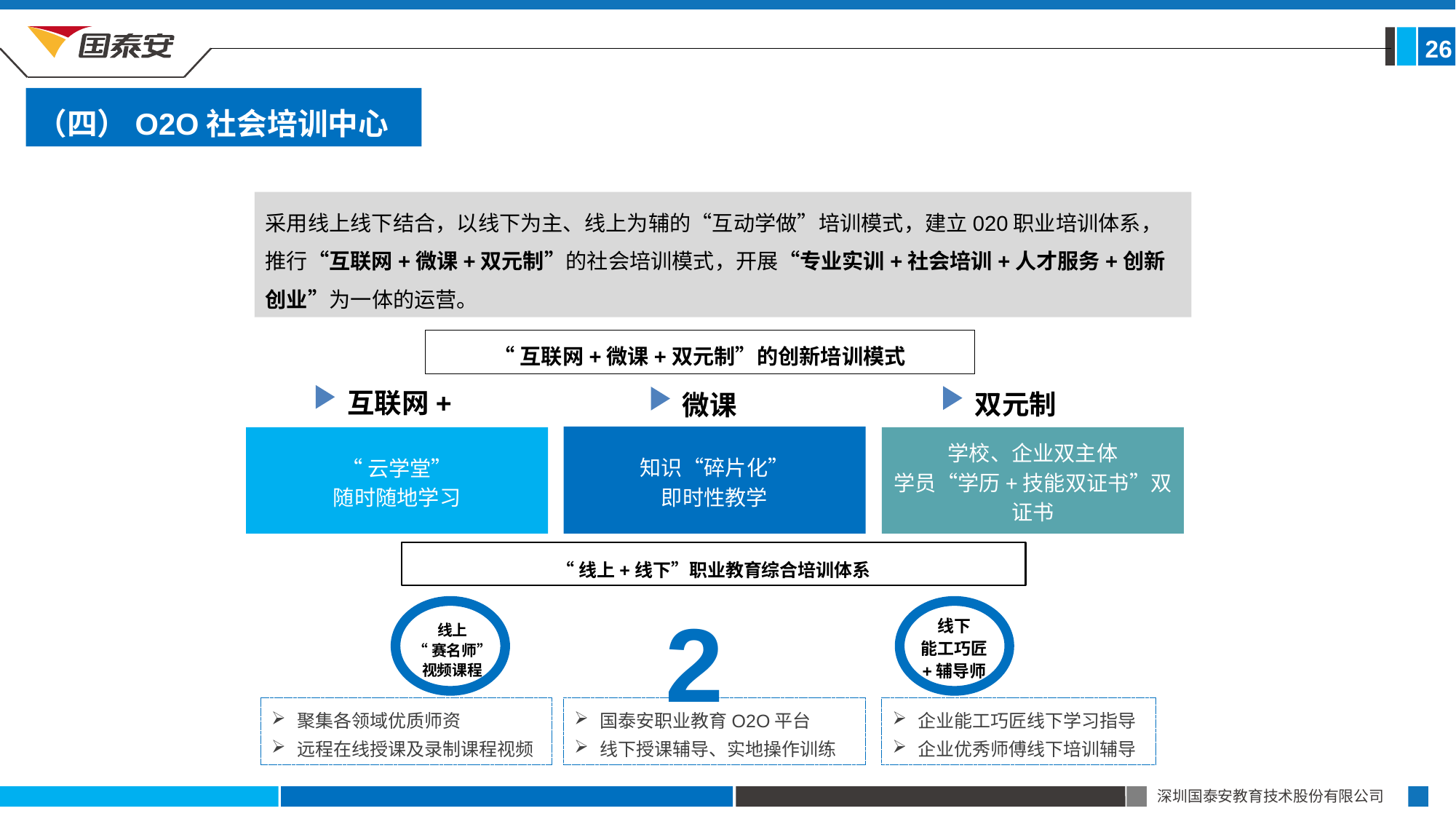

26
（四）O2O社会培训中心
采用线上线下结合，以线下为主、线上为辅的“互动学做”培训模式，建立020职业培训体系，推行“互联网+微课+双元制”的社会培训模式，开展“专业实训+社会培训+人才服务+创新创业”为一体的运营。
“互联网+微课+双元制”的创新培训模式
互联网+
双元制
微课

知识“碎片化”
即时性教学
“云学堂”
随时随地学习
学校、企业双主体
学员“学历+技能双证书”双证书
“线上+线下”职业教育综合培训体系
2

线下
能工巧匠
+辅导师
线上
“赛名师”
视频课程
聚集各领域优质师资
远程在线授课及录制课程视频
国泰安职业教育O2O平台
线下授课辅导、实地操作训练
企业能工巧匠线下学习指导
企业优秀师傅线下培训辅导